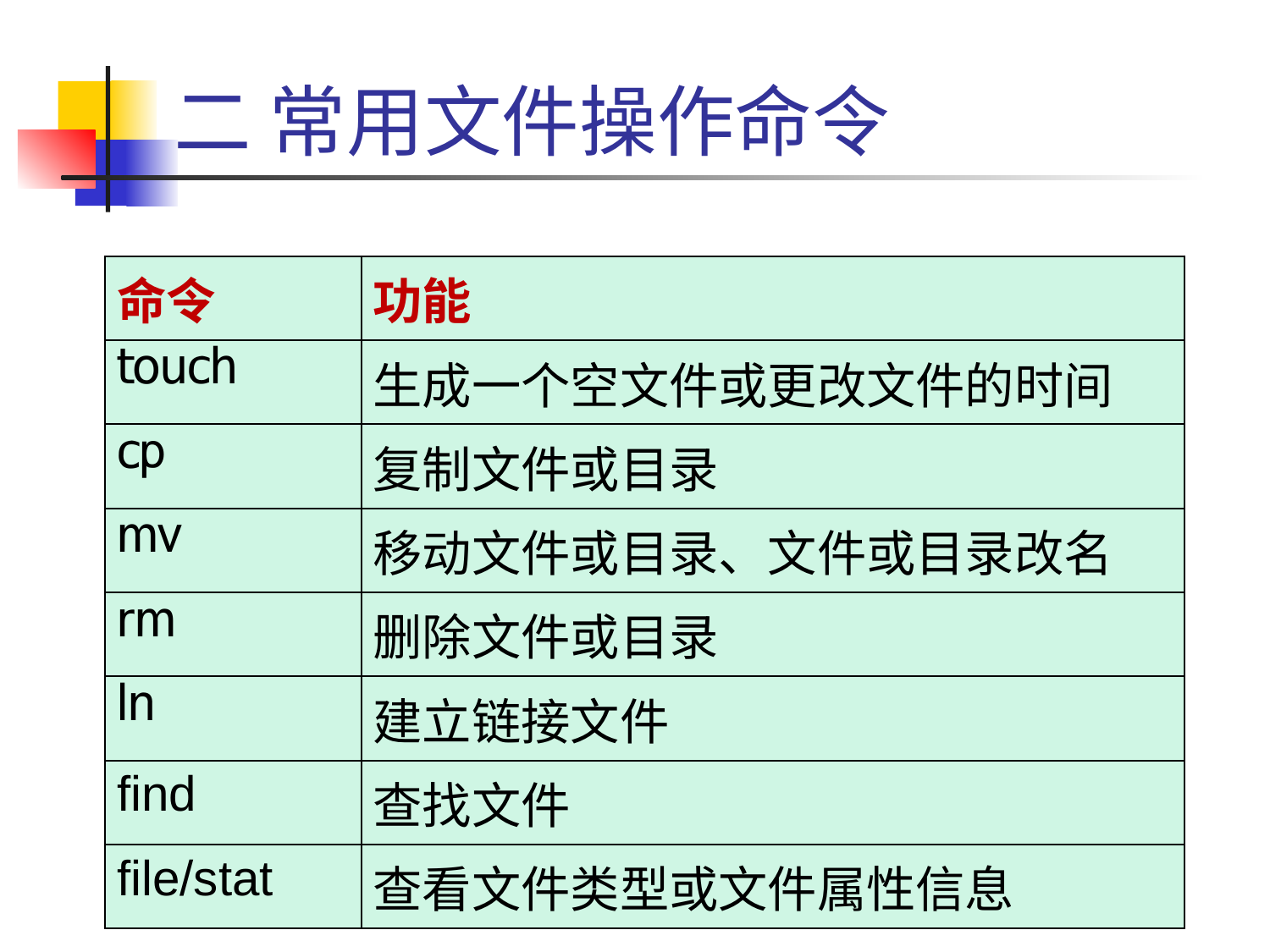

# 二 常用文件操作命令
| 命令 | 功能 |
| --- | --- |
| touch | 生成一个空文件或更改文件的时间 |
| cp | 复制文件或目录 |
| mv | 移动文件或目录、文件或目录改名 |
| rm | 删除文件或目录 |
| ln | 建立链接文件 |
| find | 查找文件 |
| file/stat | 查看文件类型或文件属性信息 |